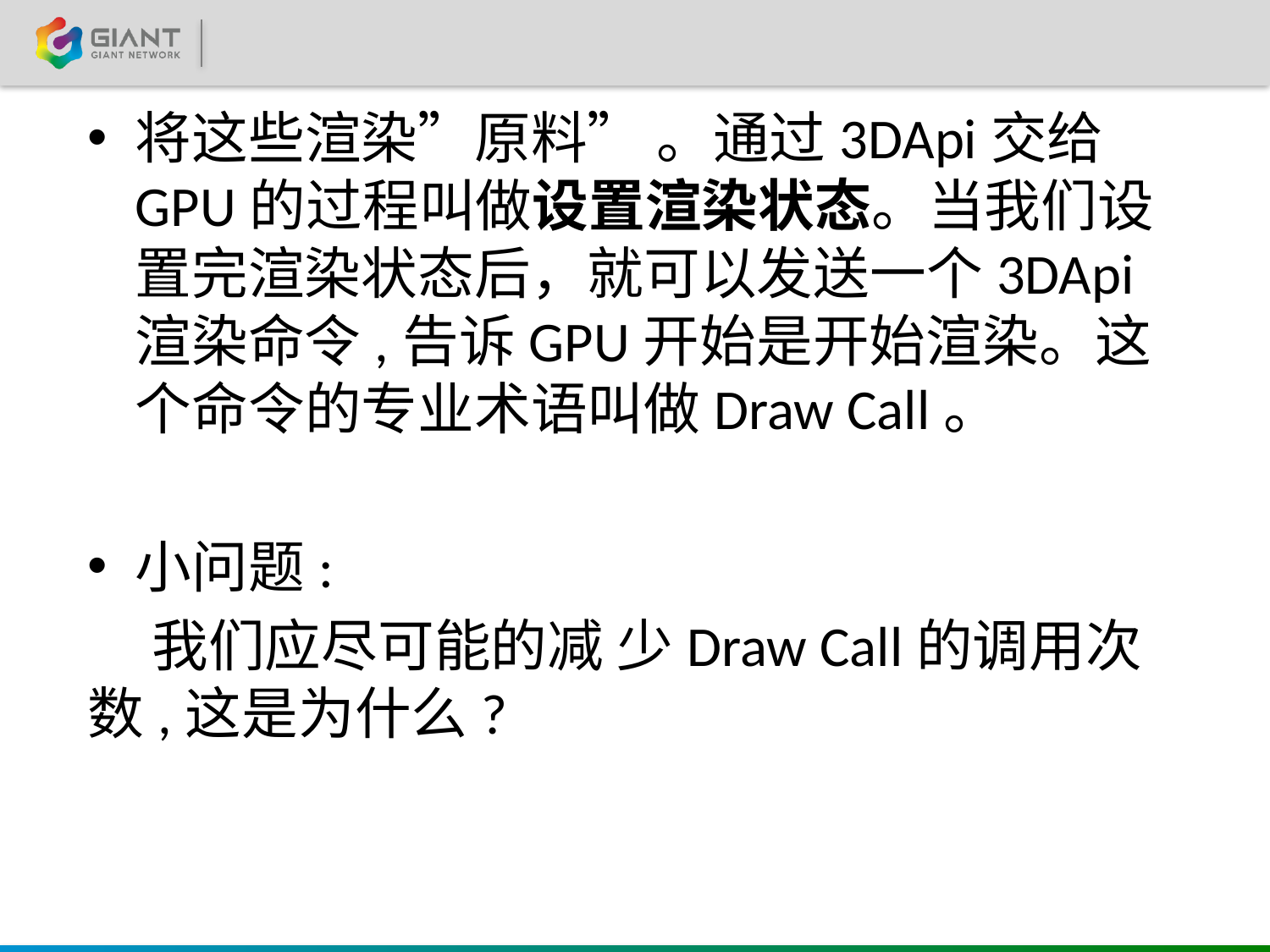

将这些渲染”原料” 。通过3DApi交给GPU的过程叫做设置渲染状态。当我们设置完渲染状态后，就可以发送一个3DApi渲染命令,告诉GPU开始是开始渲染。这个命令的专业术语叫做Draw Call。

小问题:
    我们应尽可能的减 少Draw Call的调用次数,这是为什么?